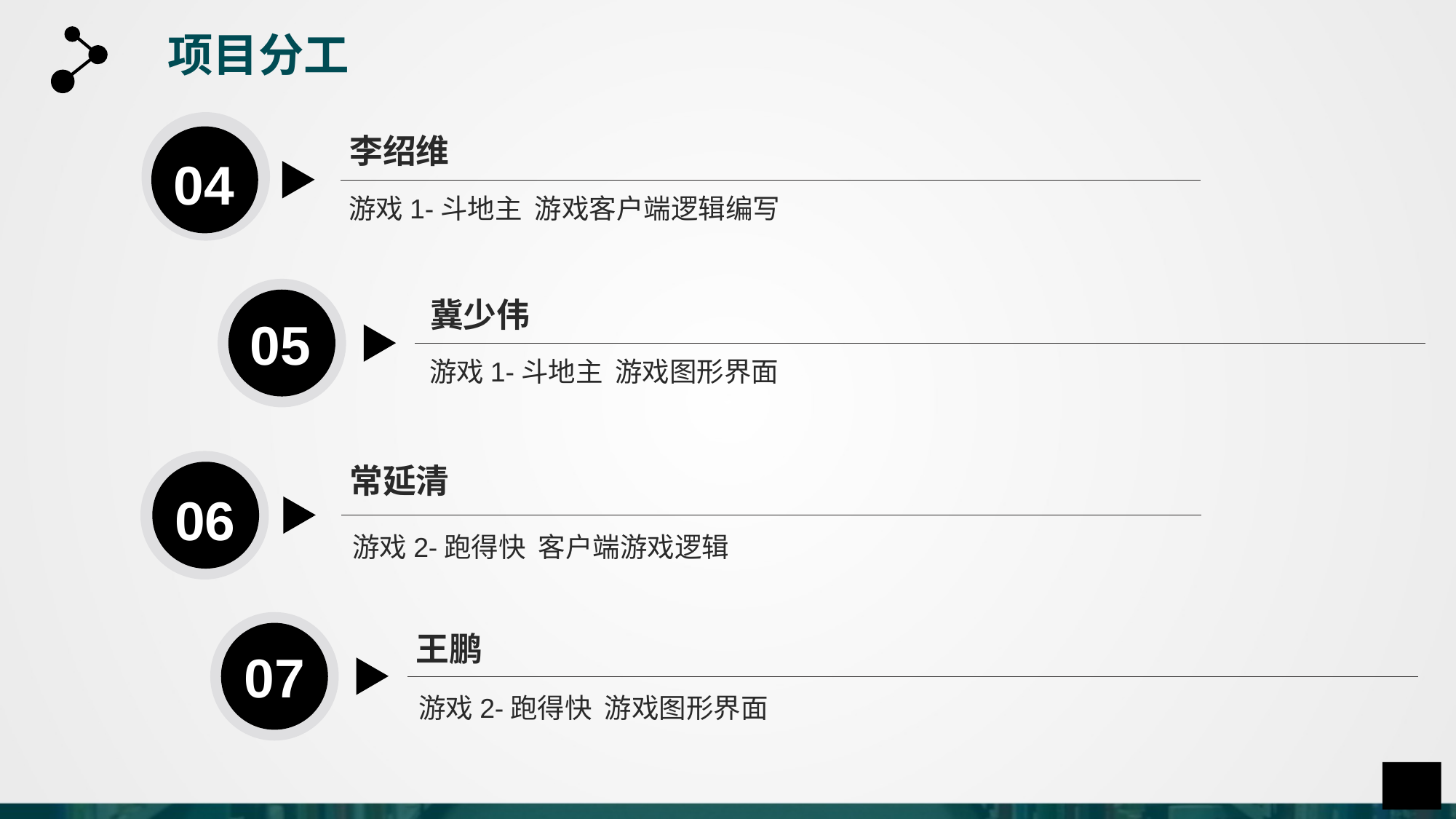

项目分工

李绍维

04

游戏1-斗地主  游戏客户端逻辑编写

冀少伟

05

游戏1-斗地主  游戏图形界面

常延清

06

游戏2-跑得快  客户端游戏逻辑

王鹏
07

游戏2-跑得快  游戏图形界面